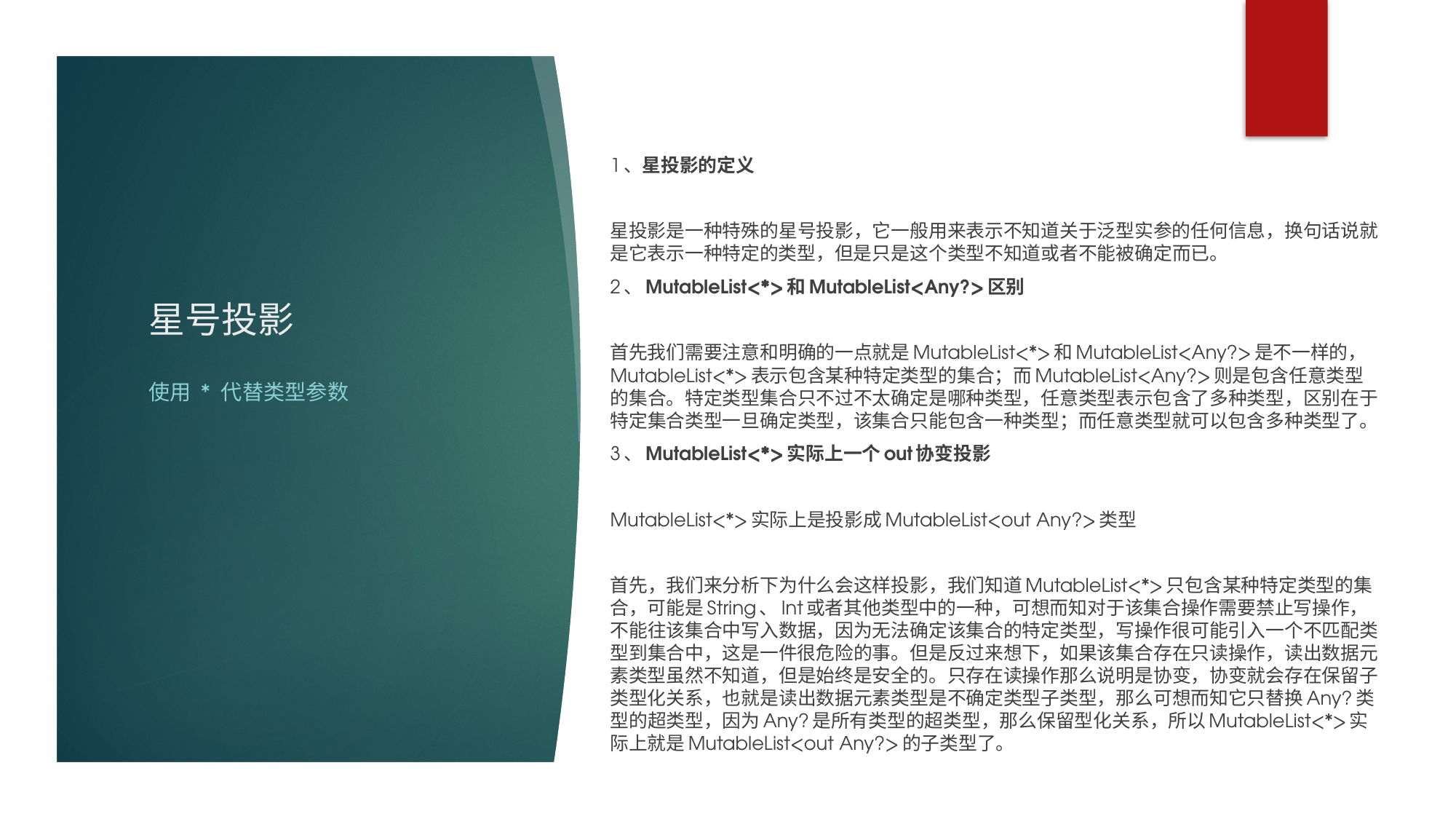

1、星投影的定义

星投影是一种特殊的星号投影，它一般用来表示不知道关于泛型实参的任何信息，换句话说就是它表示一种特定的类型，但是只是这个类型不知道或者不能被确定而已。
2、MutableList<*>和MutableList<Any?>区别

首先我们需要注意和明确的一点就是MutableList<*>和MutableList<Any?>是不一样的，MutableList<*>表示包含某种特定类型的集合；而MutableList<Any?>则是包含任意类型的集合。特定类型集合只不过不太确定是哪种类型，任意类型表示包含了多种类型，区别在于特定集合类型一旦确定类型，该集合只能包含一种类型；而任意类型就可以包含多种类型了。
3、MutableList<*>实际上一个out协变投影

MutableList<*>实际上是投影成MutableList<out Any?>类型

首先，我们来分析下为什么会这样投影，我们知道MutableList<*>只包含某种特定类型的集合，可能是String、Int或者其他类型中的一种，可想而知对于该集合操作需要禁止写操作，不能往该集合中写入数据，因为无法确定该集合的特定类型，写操作很可能引入一个不匹配类型到集合中，这是一件很危险的事。但是反过来想下，如果该集合存在只读操作，读出数据元素类型虽然不知道，但是始终是安全的。只存在读操作那么说明是协变，协变就会存在保留子类型化关系，也就是读出数据元素类型是不确定类型子类型，那么可想而知它只替换Any?类型的超类型，因为Any?是所有类型的超类型，那么保留型化关系，所以MutableList<*>实际上就是MutableList<out Any?>的子类型了。
# 星号投影
使用 * 代替类型参数